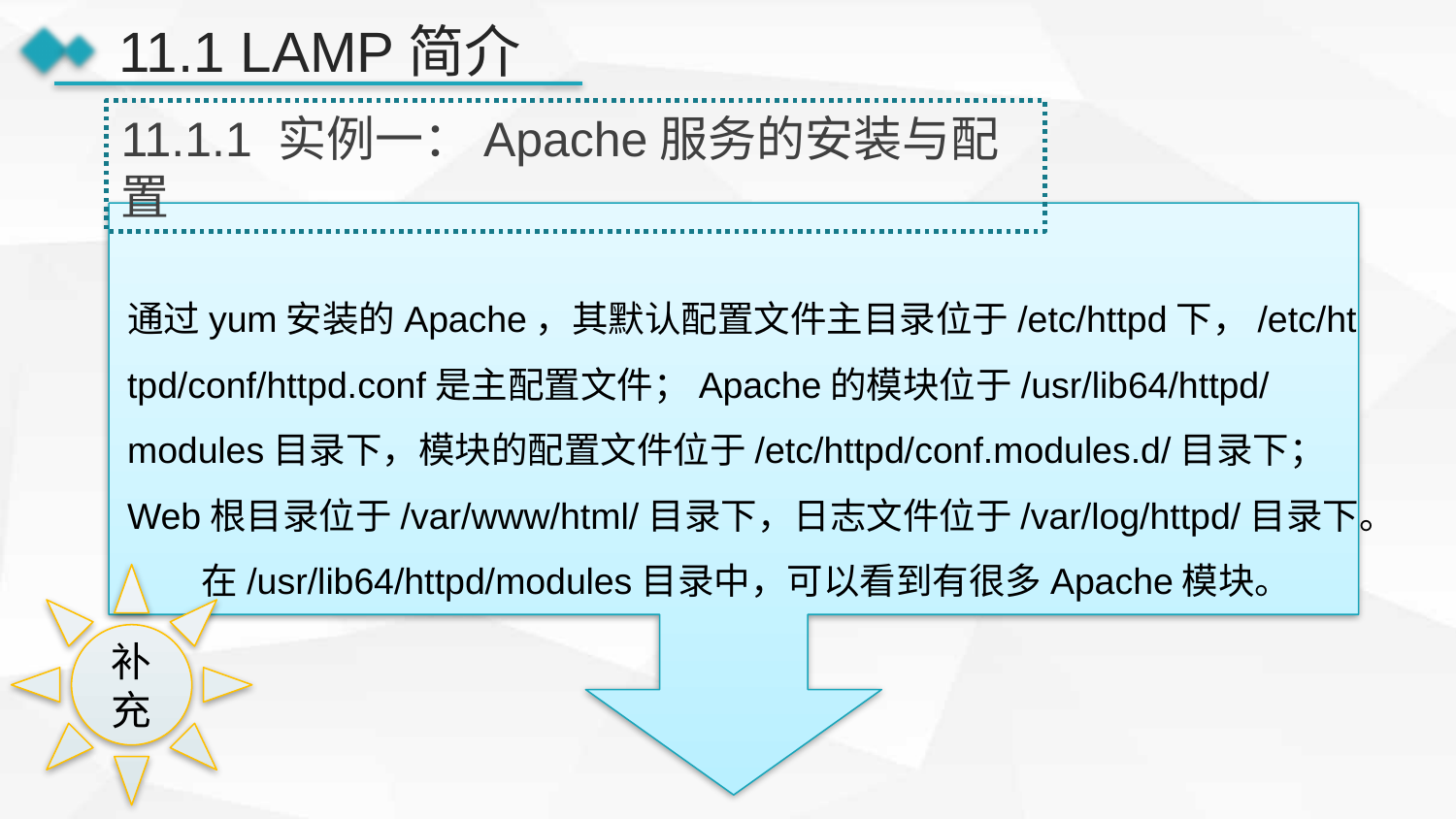

11.1 LAMP简介

11.1.1 实例一：Apache服务的安装与配置
       通过yum安装的Apache，其默认配置文件主目录位于/etc/httpd下，/etc/httpd/conf/httpd.conf是主配置文件；Apache的模块位于/usr/lib64/httpd/modules目录下，模块的配置文件位于/etc/httpd/conf.modules.d/目录下；Web根目录位于/var/www/html/目录下，日志文件位于/var/log/httpd/目录下。
        在/usr/lib64/httpd/modules目录中，可以看到有很多Apache模块。

补充